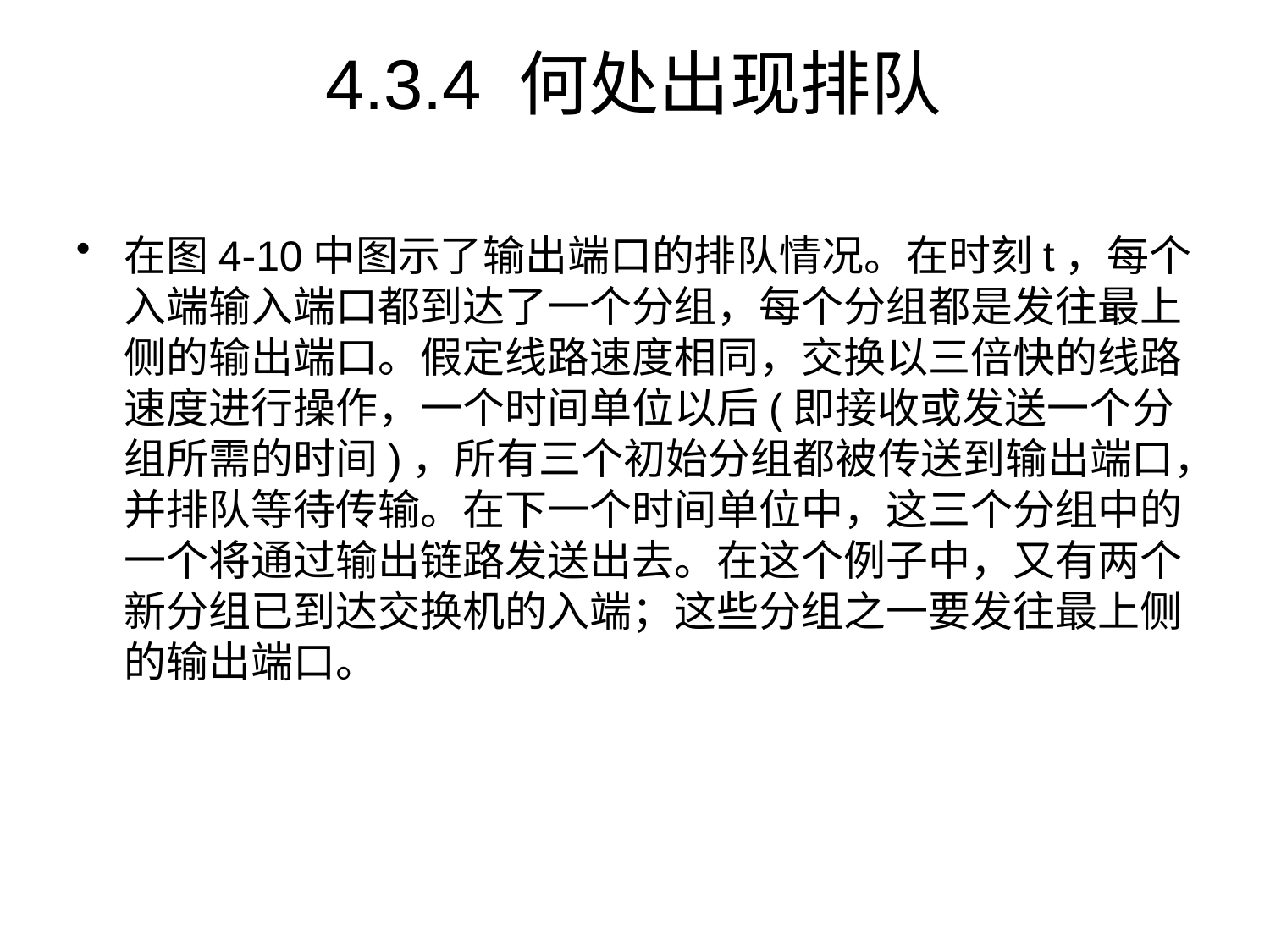

# 4.3.4 何处出现排队
在图4-10中图示了输出端口的排队情况。在时刻t，每个入端输入端口都到达了一个分组，每个分组都是发往最上侧的输出端口。假定线路速度相同，交换以三倍快的线路速度进行操作，一个时间单位以后(即接收或发送一个分组所需的时间)，所有三个初始分组都被传送到输出端口，并排队等待传输。在下一个时间单位中，这三个分组中的一个将通过输出链路发送出去。在这个例子中，又有两个新分组已到达交换机的入端；这些分组之一要发往最上侧的输出端口。